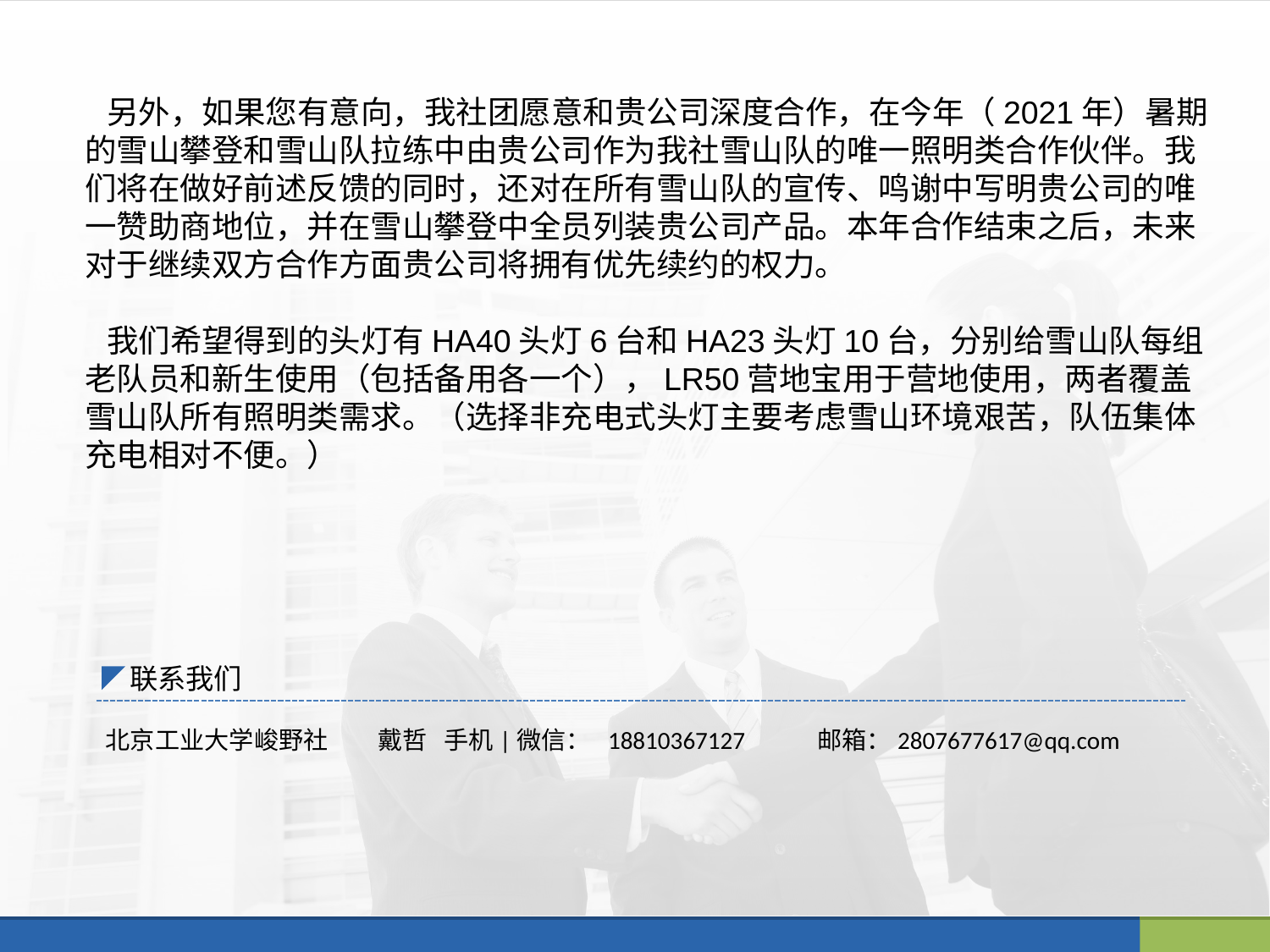

另外，如果您有意向，我社团愿意和贵公司深度合作，在今年（2021年）暑期的雪山攀登和雪山队拉练中由贵公司作为我社雪山队的唯一照明类合作伙伴。我们将在做好前述反馈的同时，还对在所有雪山队的宣传、鸣谢中写明贵公司的唯一赞助商地位，并在雪山攀登中全员列装贵公司产品。本年合作结束之后，未来对于继续双方合作方面贵公司将拥有优先续约的权力。

  我们希望得到的头灯有HA40头灯6台和HA23头灯10台，分别给雪山队每组老队员和新生使用（包括备用各一个），LR50营地宝用于营地使用，两者覆盖雪山队所有照明类需求。（选择非充电式头灯主要考虑雪山环境艰苦，队伍集体充电相对不便。）

 联系我们

 北京工业大学峻野社         戴哲   手机|微信：  18810367127            邮箱：2807677617@qq.com